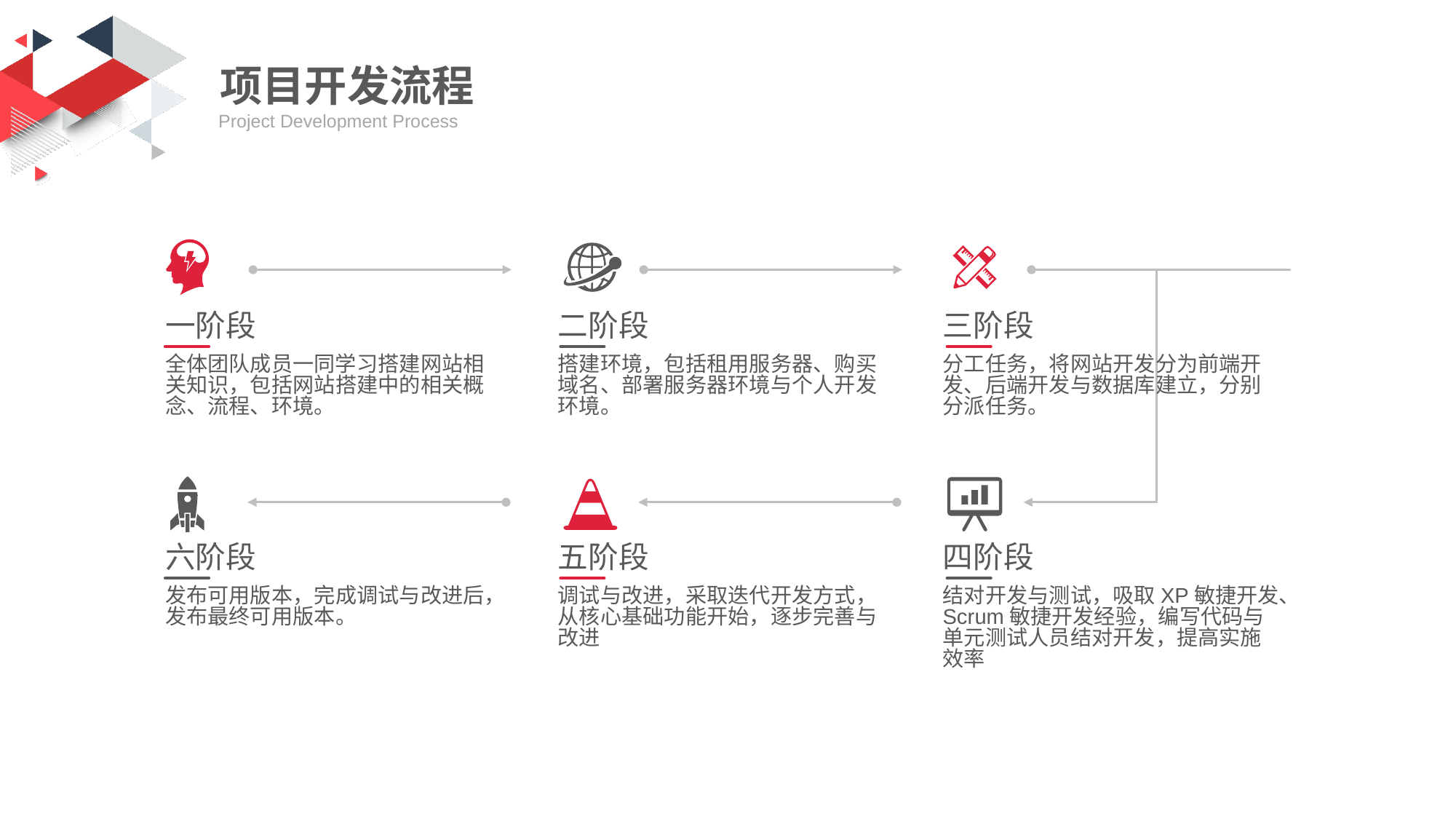

项目开发流程
Project Development Process

一阶段
全体团队成员一同学习搭建网站相关知识，包括网站搭建中的相关概念、流程、环境。
二阶段
搭建环境，包括租用服务器、购买域名、部署服务器环境与个人开发环境。
三阶段
分工任务，将网站开发分为前端开发、后端开发与数据库建立，分别分派任务。
六阶段
发布可用版本，完成调试与改进后，发布最终可用版本。
五阶段
调试与改进，采取迭代开发方式，从核心基础功能开始，逐步完善与改进
四阶段
结对开发与测试，吸取XP敏捷开发、Scrum敏捷开发经验，编写代码与单元测试人员结对开发，提高实施效率